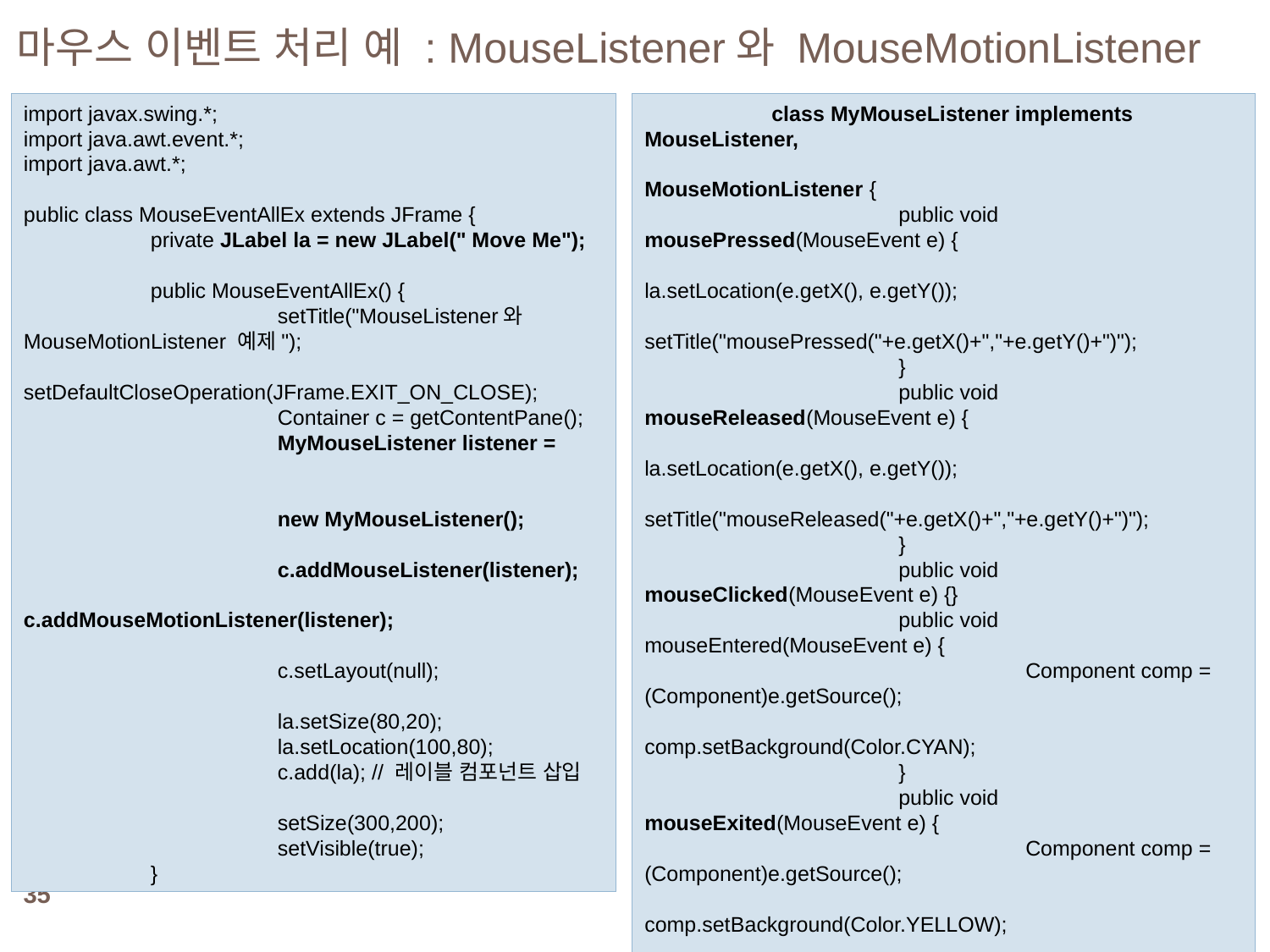

마우스 이벤트 처리 예 : MouseListener와 MouseMotionListener
import javax.swing.*;
import java.awt.event.*;
import java.awt.*;

public class MouseEventAllEx extends JFrame {
	private JLabel la = new JLabel(" Move Me");

	public MouseEventAllEx() {
		setTitle("MouseListener와 MouseMotionListener 예제");
		setDefaultCloseOperation(JFrame.EXIT_ON_CLOSE);
		Container c = getContentPane();
		MyMouseListener listener =
										new MyMouseListener();
		c.addMouseListener(listener);
		c.addMouseMotionListener(listener);

		c.setLayout(null);

		la.setSize(80,20);
		la.setLocation(100,80);
		c.add(la); // 레이블 컴포넌트 삽입

		setSize(300,200);
		setVisible(true);
	}
	class MyMouseListener implements MouseListener, 							MouseMotionListener {
		public void mousePressed(MouseEvent e) {
			la.setLocation(e.getX(), e.getY());
			setTitle("mousePressed("+e.getX()+","+e.getY()+")");
		}
		public void mouseReleased(MouseEvent e) {
			la.setLocation(e.getX(), e.getY());
			setTitle("mouseReleased("+e.getX()+","+e.getY()+")");
		}
		public void mouseClicked(MouseEvent e) {}
		public void mouseEntered(MouseEvent e) {
			Component comp = (Component)e.getSource();
			comp.setBackground(Color.CYAN);
		}
		public void mouseExited(MouseEvent e) {
			Component comp = (Component)e.getSource();
			comp.setBackground(Color.YELLOW);
			setTitle("mouseExited("+e.getX()+","+e.getY()+")");
		}
		public void mouseDragged(MouseEvent e) {
			la.setLocation(e.getX(), e.getY());
			setTitle("mouseDragged("+e.getX()+","+e.getY()+")");
		}
		public void mouseMoved(MouseEvent e) {
			la.setLocation(e.getX(), e.getY());
			setTitle("mouseMoved ("+e.getX()+","+e.getY()+")");
		}
	}
	public static void main(String [] args) {
		new MouseEventAllEx();
	}
}
35